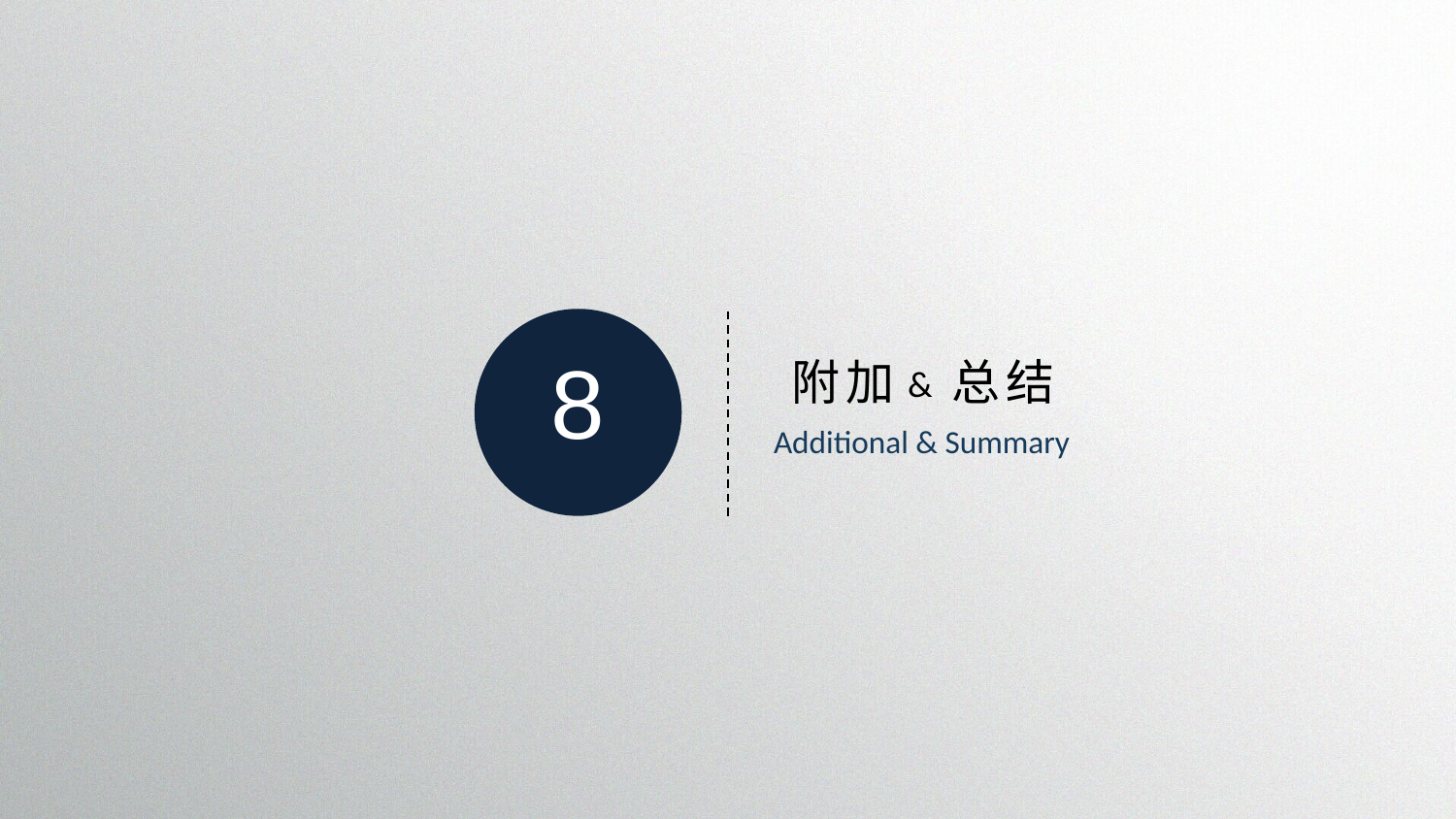

8
附加   总结
&
Additional & Summary